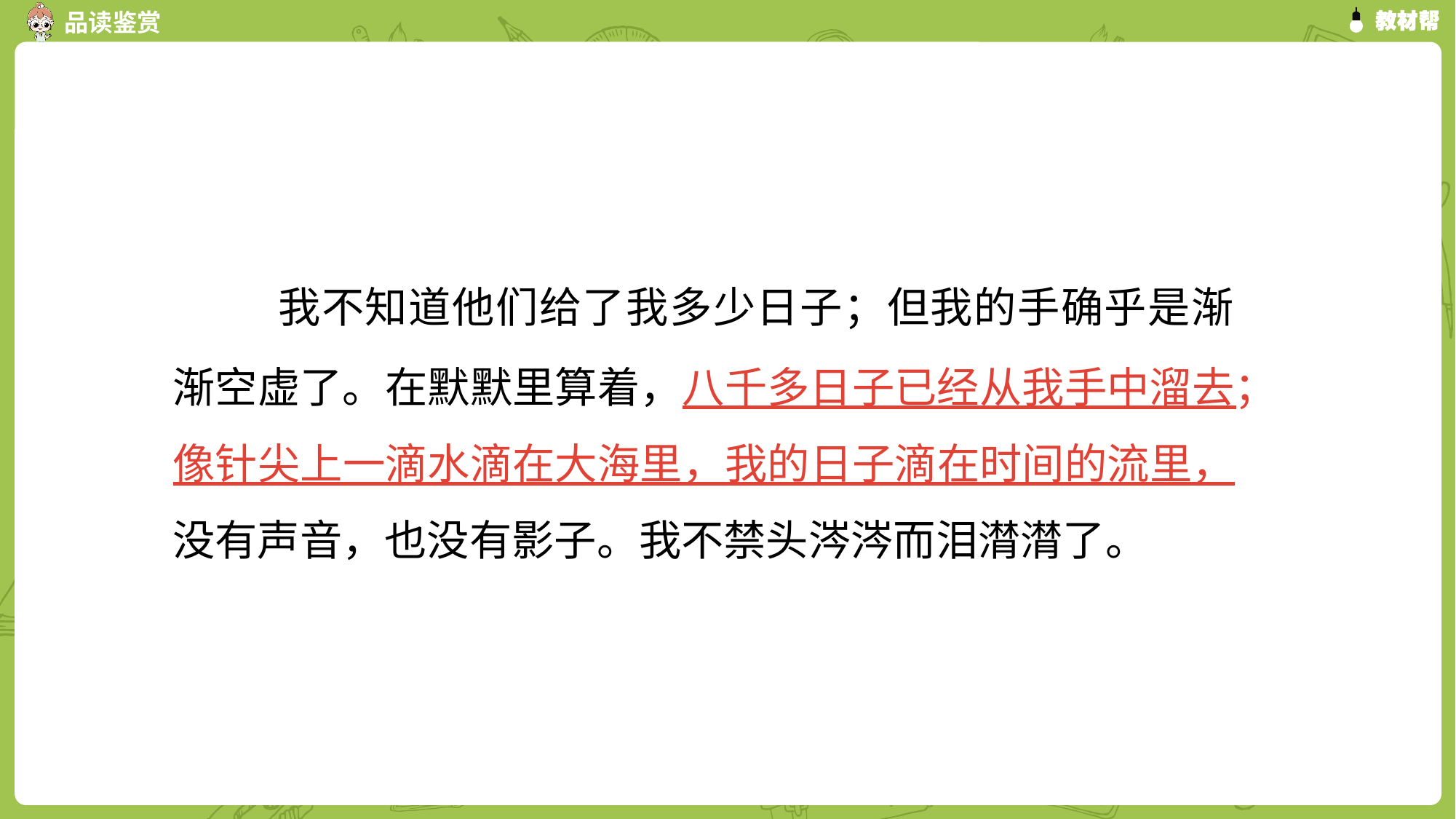

我不知道他们给了我多少日子；但我的手确乎是渐渐空虚了。在默默里算着，八千多日子已经从我手中溜去；像针尖上一滴水滴在大海里，我的日子滴在时间的流里，没有声音，也没有影子。我不禁头涔涔而泪潸潸了。